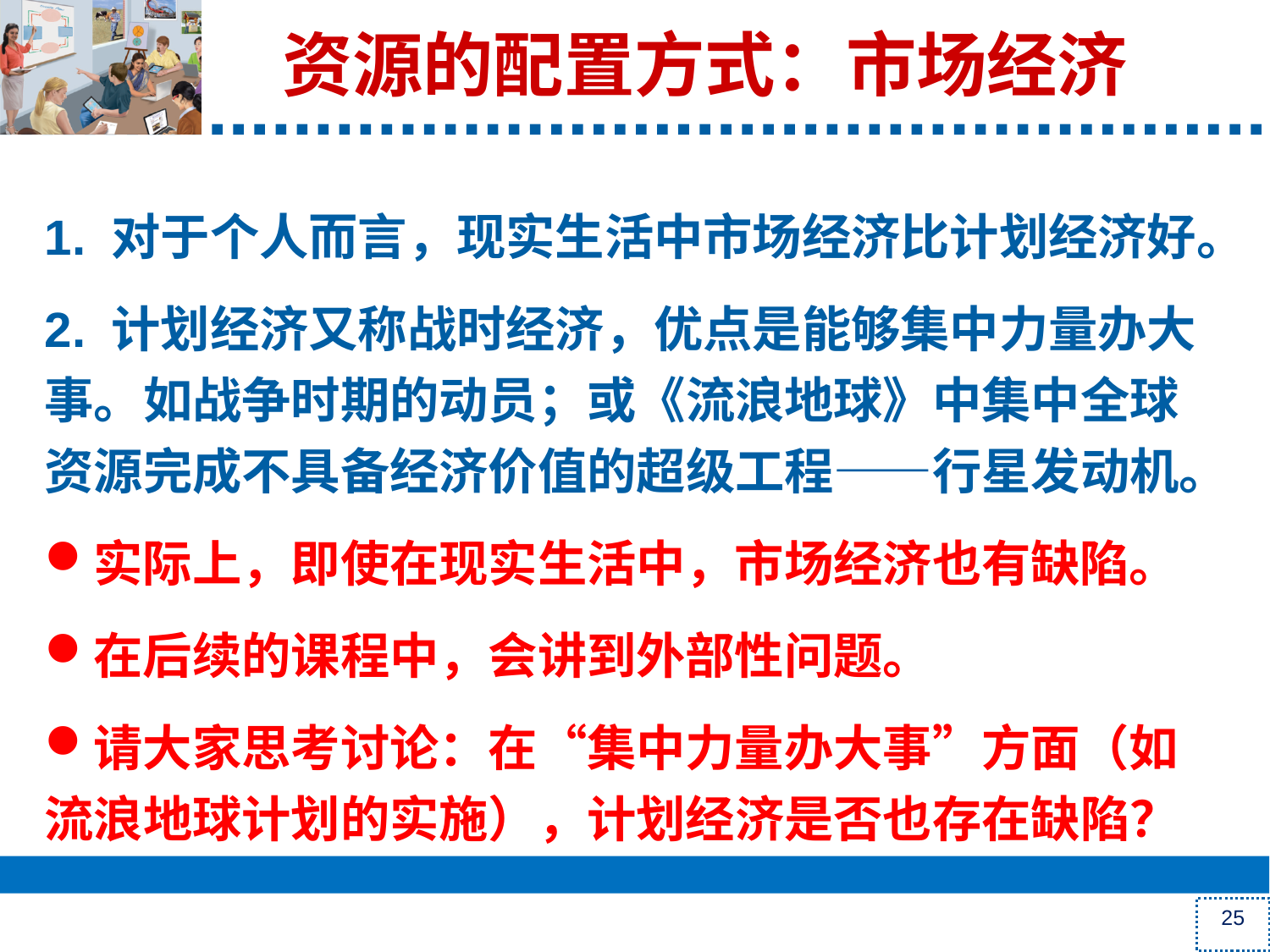

# 资源的配置方式：市场经济

1. 对于个人而言，现实生活中市场经济比计划经济好。
2. 计划经济又称战时经济，优点是能够集中力量办大事。如战争时期的动员；或《流浪地球》中集中全球资源完成不具备经济价值的超级工程——行星发动机。
实际上，即使在现实生活中，市场经济也有缺陷。
在后续的课程中，会讲到外部性问题。
请大家思考讨论：在“集中力量办大事”方面（如流浪地球计划的实施），计划经济是否也存在缺陷？

25